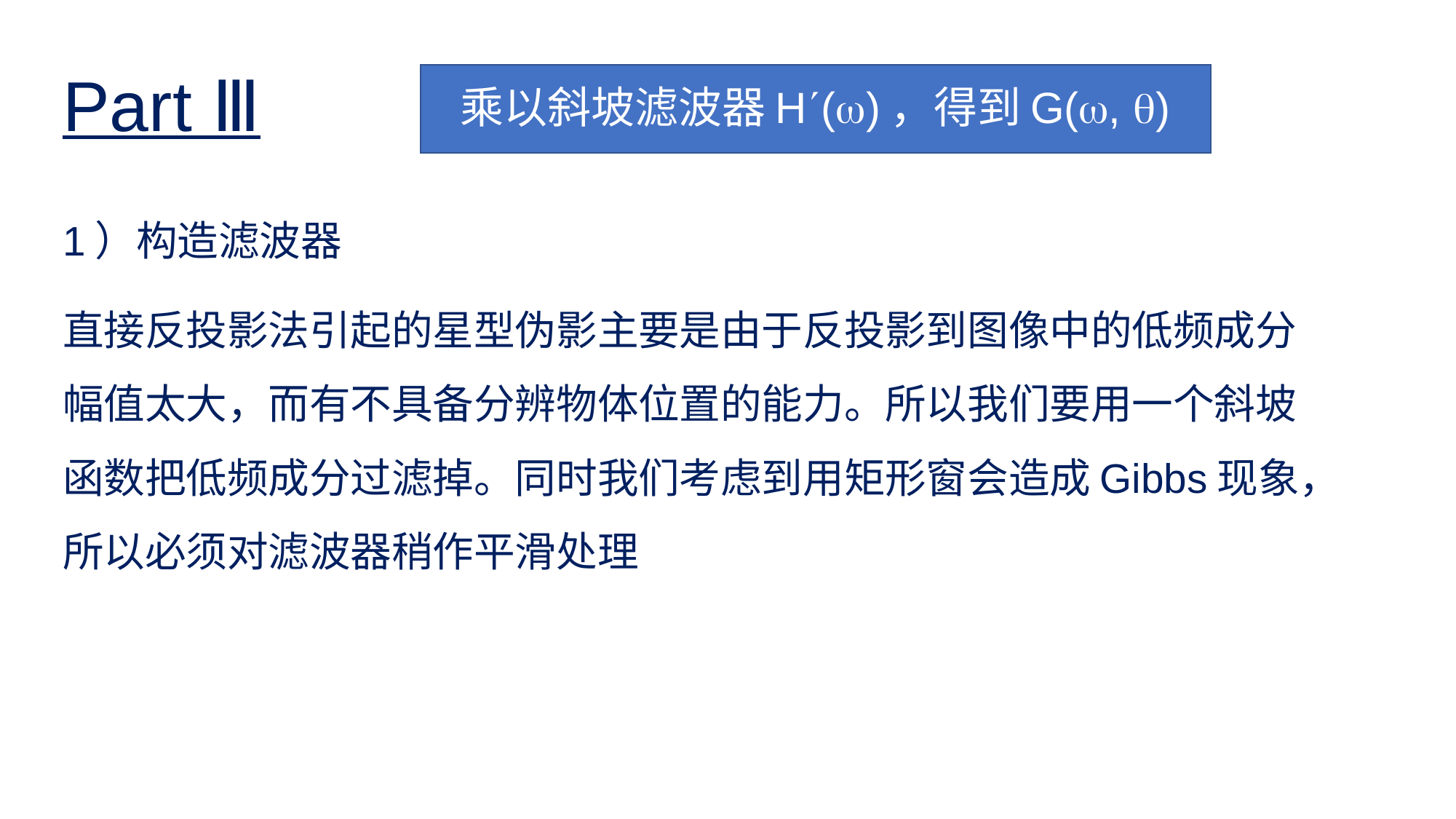

Part Ⅲ

1）构造滤波器
直接反投影法引起的星型伪影主要是由于反投影到图像中的低频成分幅值太大，而有不具备分辨物体位置的能力。所以我们要用一个斜坡函数把低频成分过滤掉。同时我们考虑到用矩形窗会造成Gibbs现象，所以必须对滤波器稍作平滑处理

# 乘以斜坡滤波器H′(ω)，得到G(ω, θ)